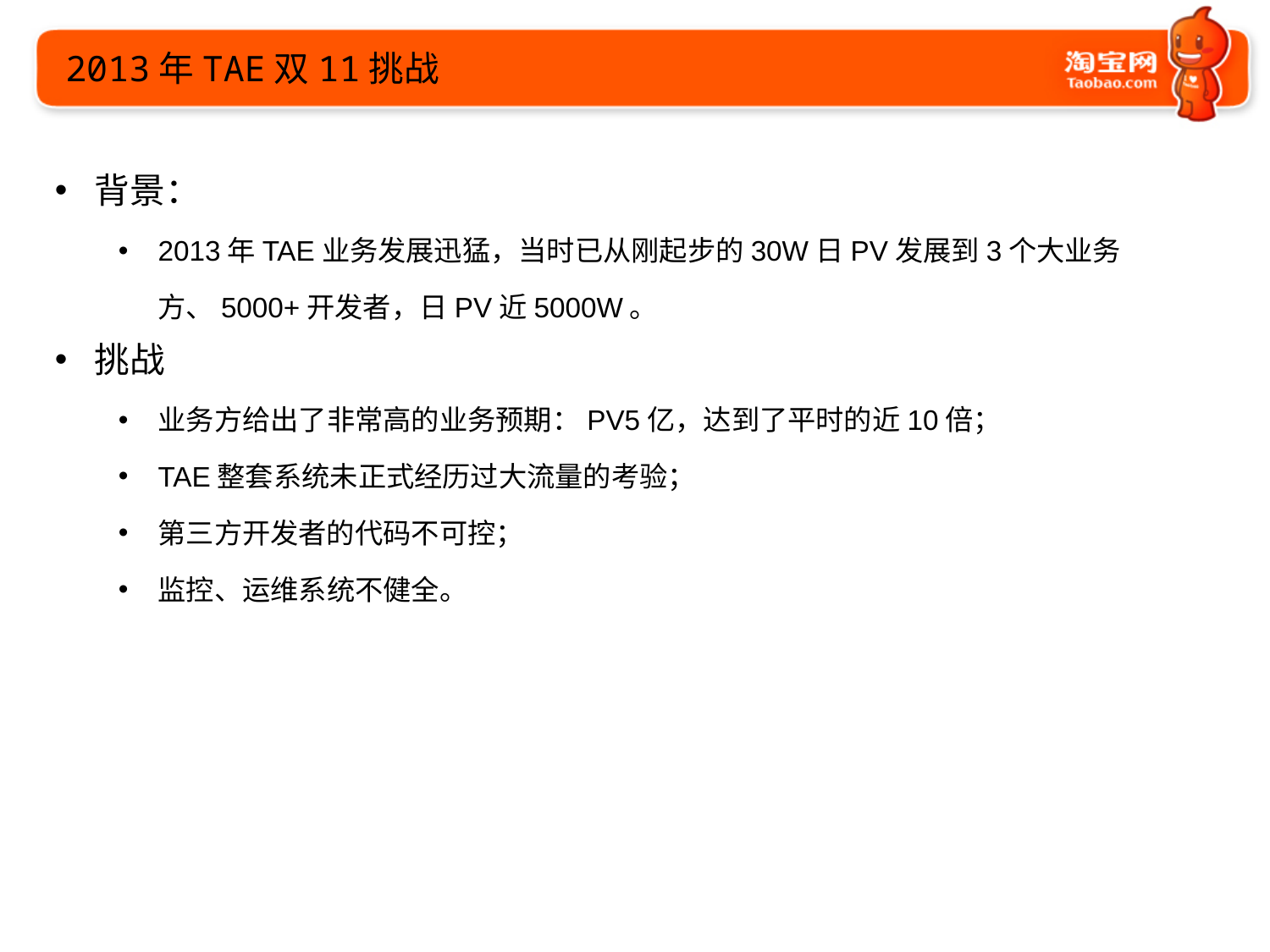

2013年TAE双11挑战
背景：
2013年TAE业务发展迅猛，当时已从刚起步的30W日PV发展到3个大业务方、5000+开发者，日PV近5000W。
挑战
业务方给出了非常高的业务预期：PV5亿，达到了平时的近10倍；
TAE整套系统未正式经历过大流量的考验；
第三方开发者的代码不可控；
监控、运维系统不健全。